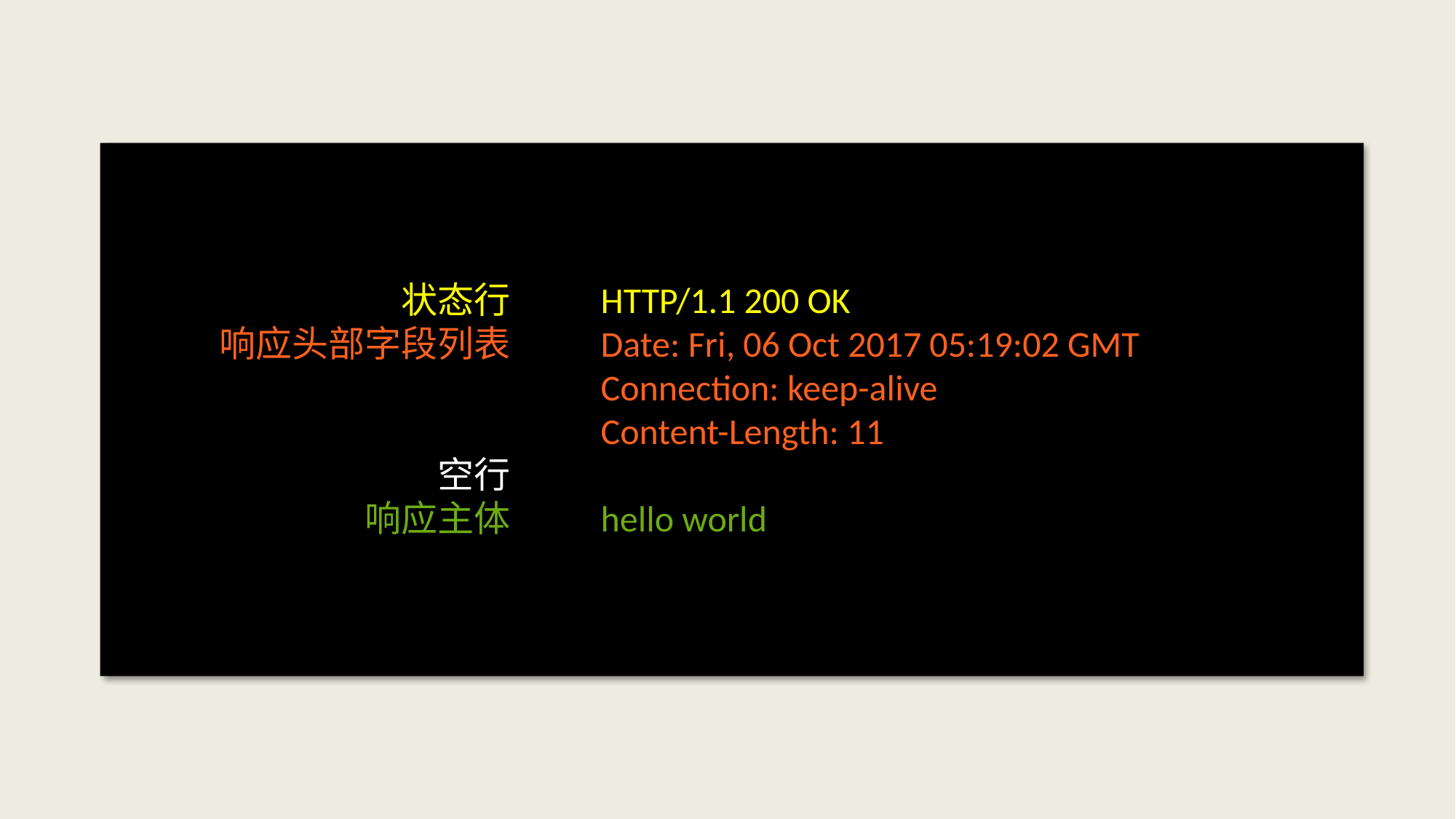

状态行
响应头部字段列表

空行
响应主体
HTTP/1.1 200 OK
Date: Fri, 06 Oct 2017 05:19:02 GMT
Connection: keep-alive
Content-Length: 11

hello world